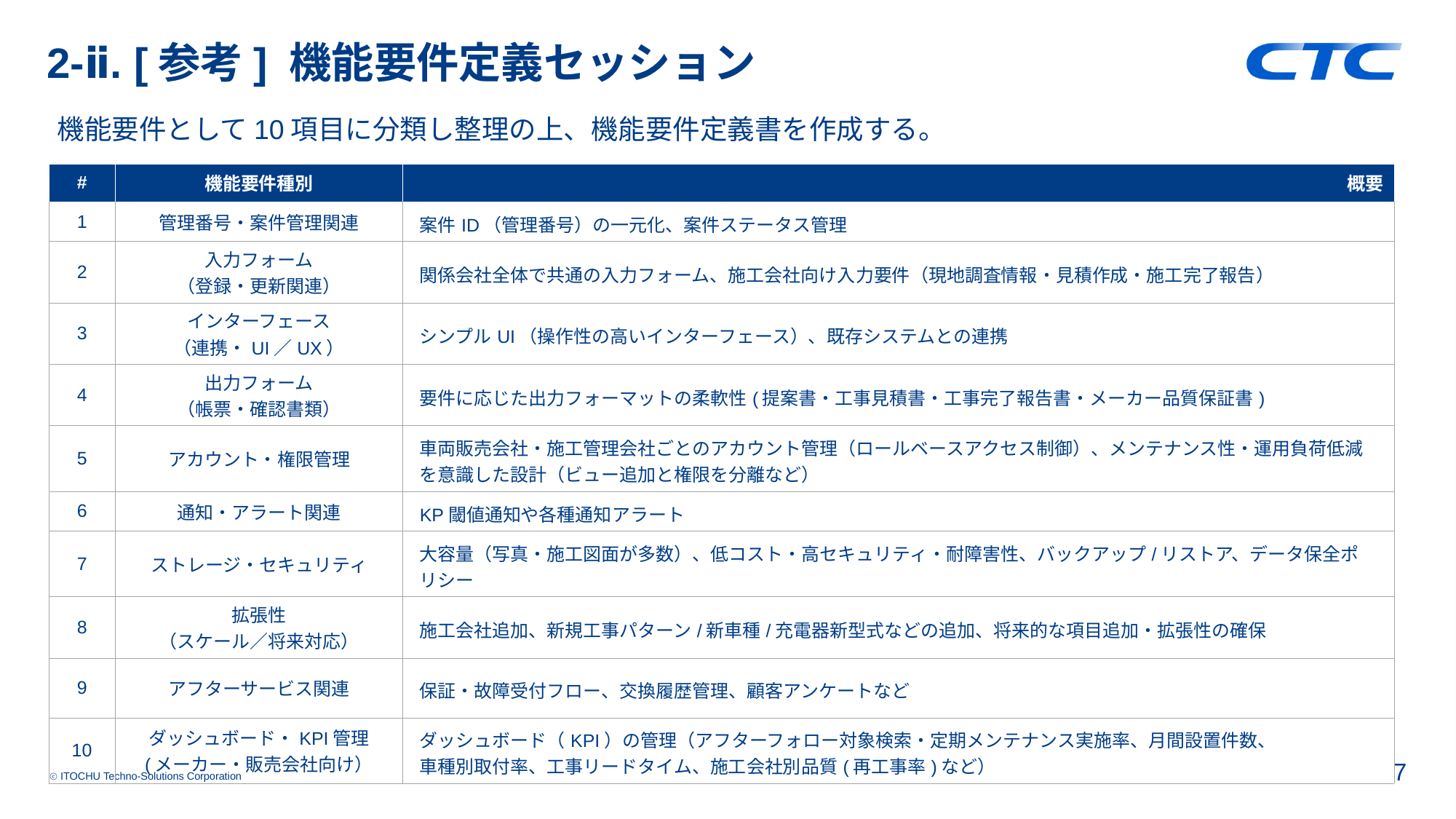

# 2-ⅱ. [参考] 機能要件定義セッション
機能要件として10項目に分類し整理の上、機能要件定義書を作成する。
| # | 機能要件種別 | 概要 |
| --- | --- | --- |
| 1 | 管理番号・案件管理関連 | 案件ID（管理番号）の一元化、案件ステータス管理 |
| 2 | 入力フォーム （登録・更新関連） | 関係会社全体で共通の入力フォーム、施工会社向け入力要件（現地調査情報・見積作成・施工完了報告） |
| 3 | インターフェース （連携・UI／UX） | シンプルUI（操作性の高いインターフェース）、既存システムとの連携 |
| 4 | 出力フォーム （帳票・確認書類） | 要件に応じた出力フォーマットの柔軟性(提案書・工事見積書・工事完了報告書・メーカー品質保証書) |
| 5 | アカウント・権限管理 | 車両販売会社・施工管理会社ごとのアカウント管理（ロールベースアクセス制御）、メンテナンス性・運用負荷低減を意識した設計（ビュー追加と権限を分離など） |
| 6 | 通知・アラート関連 | KP閾値通知や各種通知アラート |
| 7 | ストレージ・セキュリティ | 大容量（写真・施工図面が多数）、低コスト・高セキュリティ・耐障害性、バックアップ/リストア、データ保全ポリシー |
| 8 | 拡張性 （スケール／将来対応） | 施工会社追加、新規工事パターン/新車種/充電器新型式などの追加、将来的な項目追加・拡張性の確保 |
| 9 | アフターサービス関連 | 保証・故障受付フロー、交換履歴管理、顧客アンケートなど |
| 10 | ダッシュボード・KPI管理 (メーカー・販売会社向け） | ダッシュボード（KPI）の管理（アフターフォロー対象検索・定期メンテナンス実施率、月間設置件数、 車種別取付率、工事リードタイム、施工会社別品質(再工事率)など） |